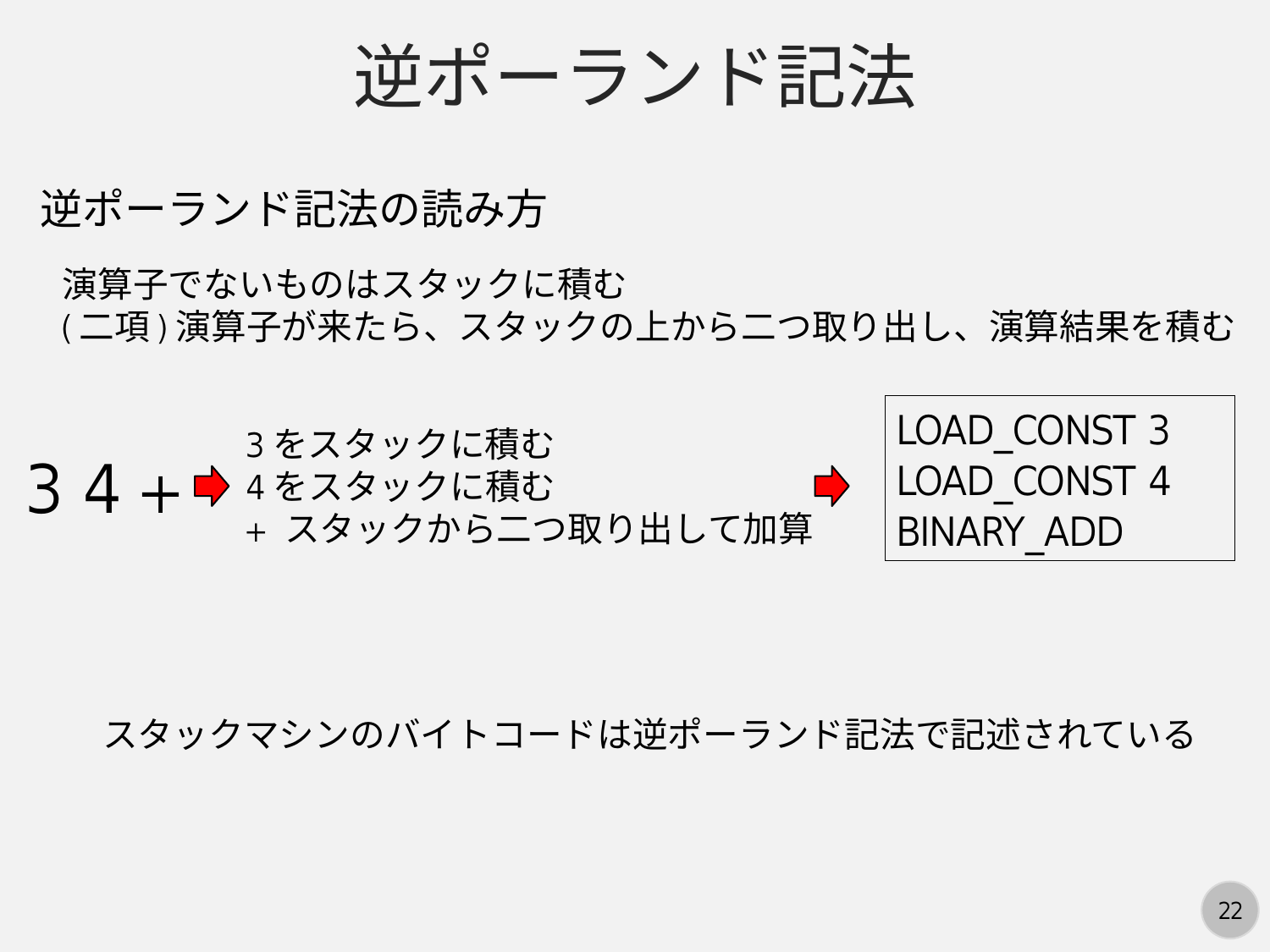

逆ポーランド記法
逆ポーランド記法の読み方
演算子でないものはスタックに積む
(二項)演算子が来たら、スタックの上から二つ取り出し、演算結果を積む
LOAD_CONST 3
LOAD_CONST 4
BINARY_ADD
3をスタックに積む
4をスタックに積む
+ スタックから二つ取り出して加算
3 4 +

スタックマシンのバイトコードは逆ポーランド記法で記述されている